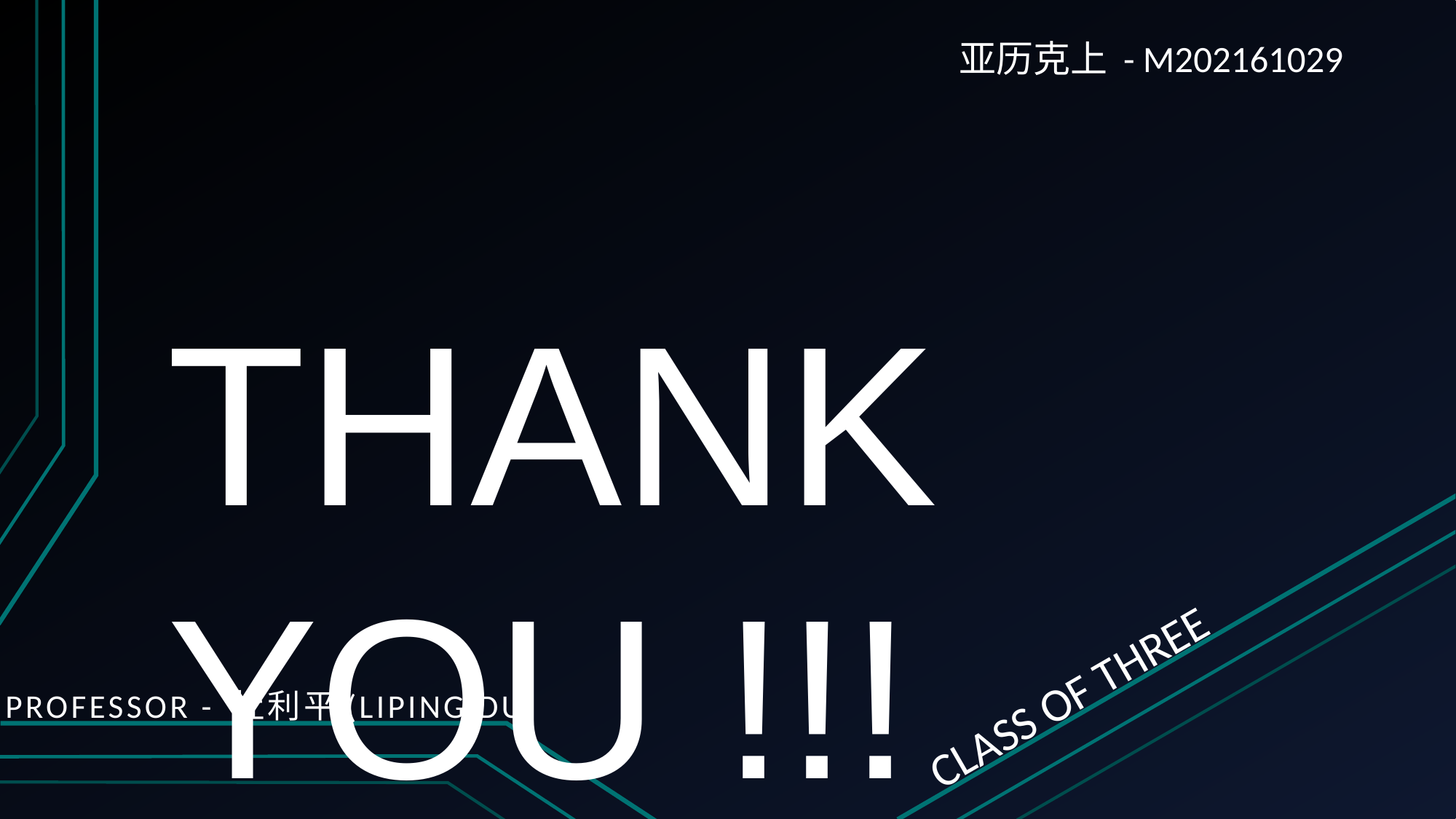

# 亚历克上 - M202161029
THANK YOU !!!
CLASS OF THREE
PROFESSOr - 杜利平(Liping Du)